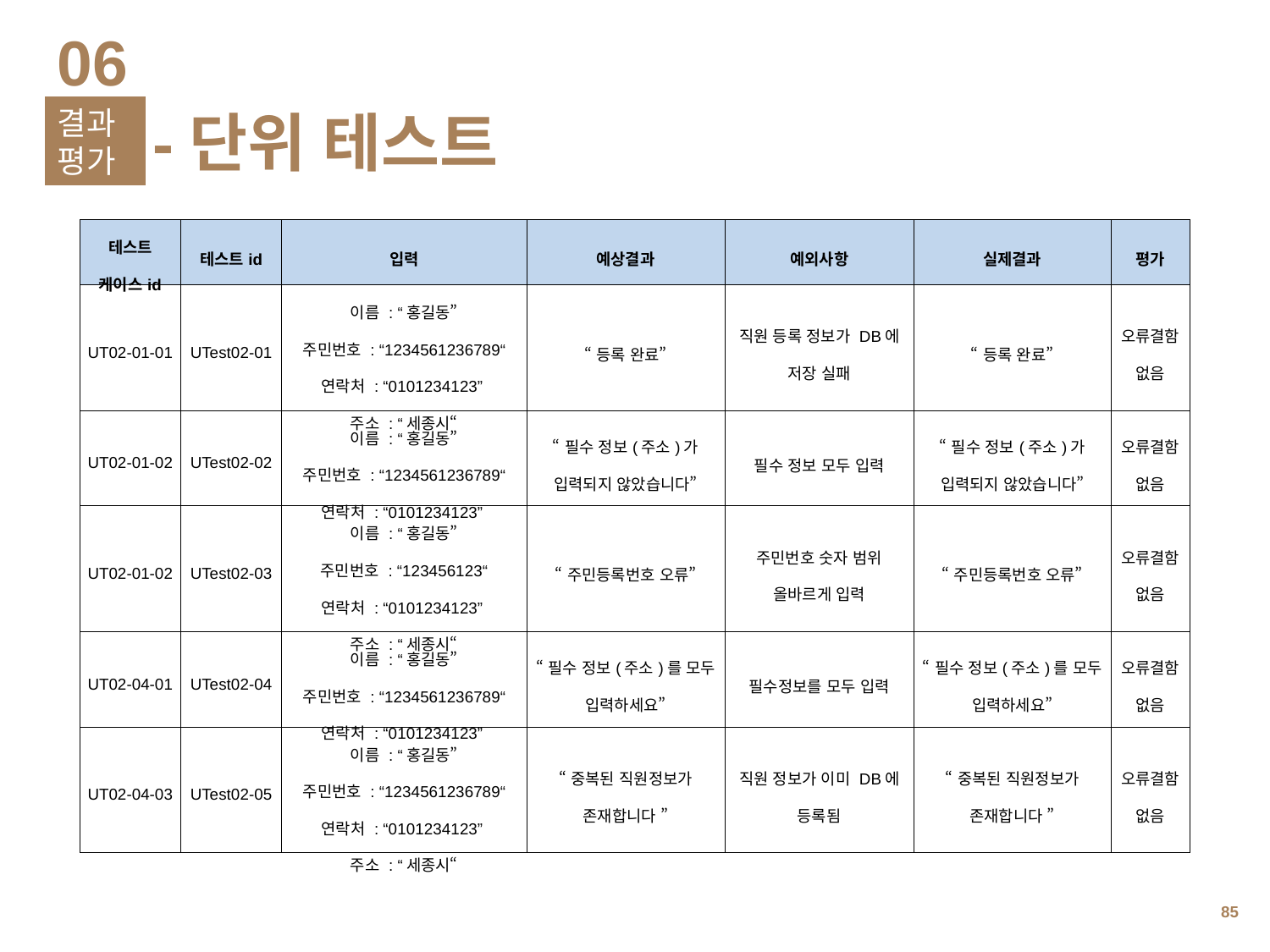

06
-단위 테스트
결과평가
| 테스트 케이스id | 테스트id | 입력 | 예상결과 | 예외사항 | 실제결과 | 평가 |
| --- | --- | --- | --- | --- | --- | --- |
| UT02-01-01 | UTest02-01 | 이름 : “홍길동” 주민번호 : “1234561236789“ 연락처 : “0101234123” 주소 : “세종시“ | “등록 완료” | 직원 등록 정보가 DB에 저장 실패 | “등록 완료” | 오류결함 없음 |
| UT02-01-02 | UTest02-02 | 이름 : “홍길동” 주민번호 : “1234561236789“ 연락처 : “0101234123” | “필수 정보(주소)가 입력되지 않았습니다” | 필수 정보 모두 입력 | “필수 정보(주소)가 입력되지 않았습니다” | 오류결함 없음 |
| UT02-01-02 | UTest02-03 | 이름 : “홍길동” 주민번호 : “123456123“ 연락처 : “0101234123” 주소 : “세종시“ | “주민등록번호 오류” | 주민번호 숫자 범위 올바르게 입력 | “주민등록번호 오류” | 오류결함 없음 |
| UT02-04-01 | UTest02-04 | 이름 : “홍길동” 주민번호 : “1234561236789“ 연락처 : “0101234123” | “필수 정보(주소)를 모두 입력하세요” | 필수정보를 모두 입력 | “필수 정보(주소)를 모두 입력하세요” | 오류결함 없음 |
| UT02-04-03 | UTest02-05 | 이름 : “홍길동” 주민번호 : “1234561236789“ 연락처 : “0101234123” 주소 : “세종시“ | “중복된 직원정보가 존재합니다 ” | 직원 정보가 이미 DB에 등록됨 | “중복된 직원정보가 존재합니다 ” | 오류결함 없음 |
85